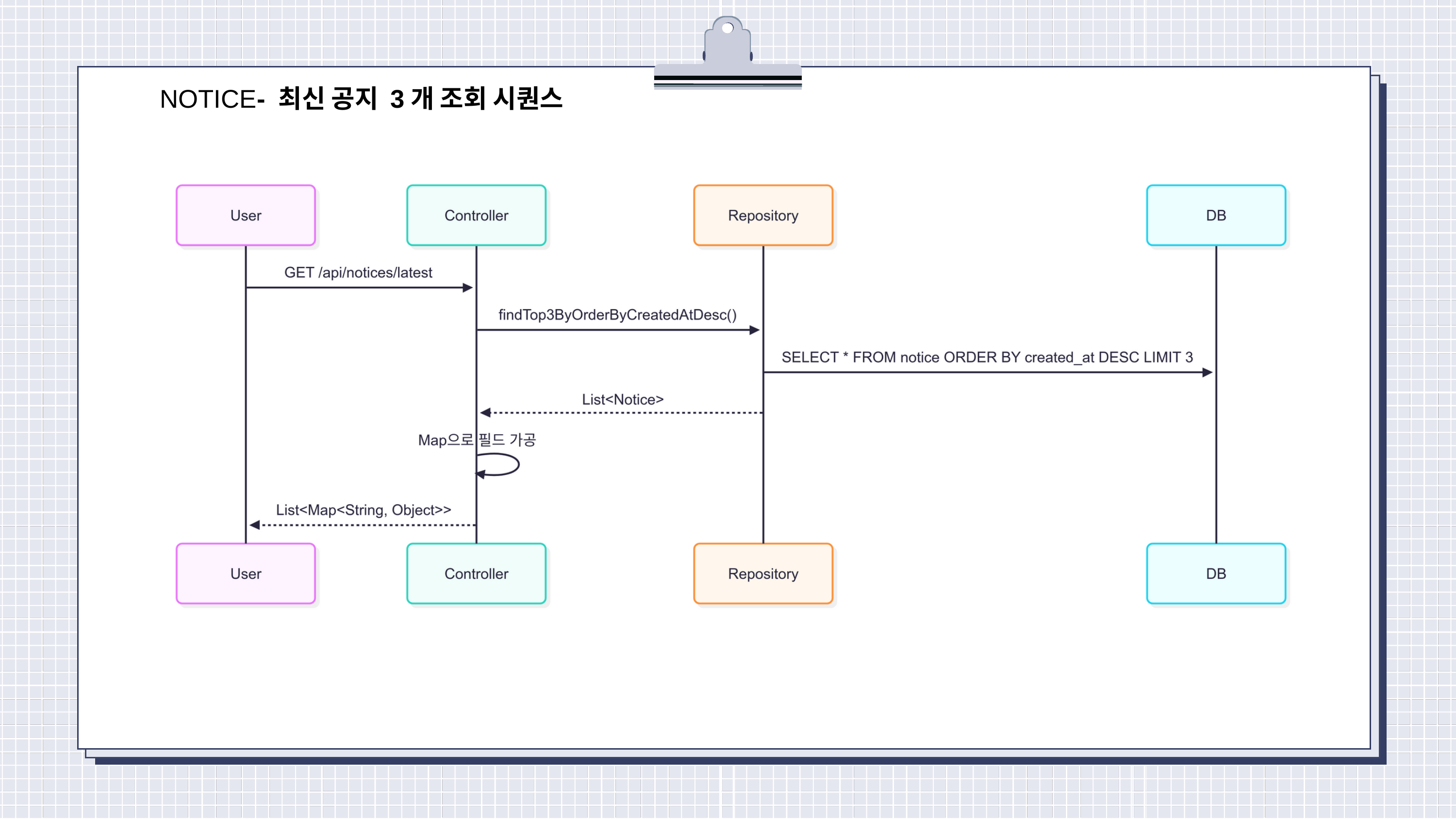

NOTICE- 최신 공지 3개 조회 시퀀스

진행 상황 요약